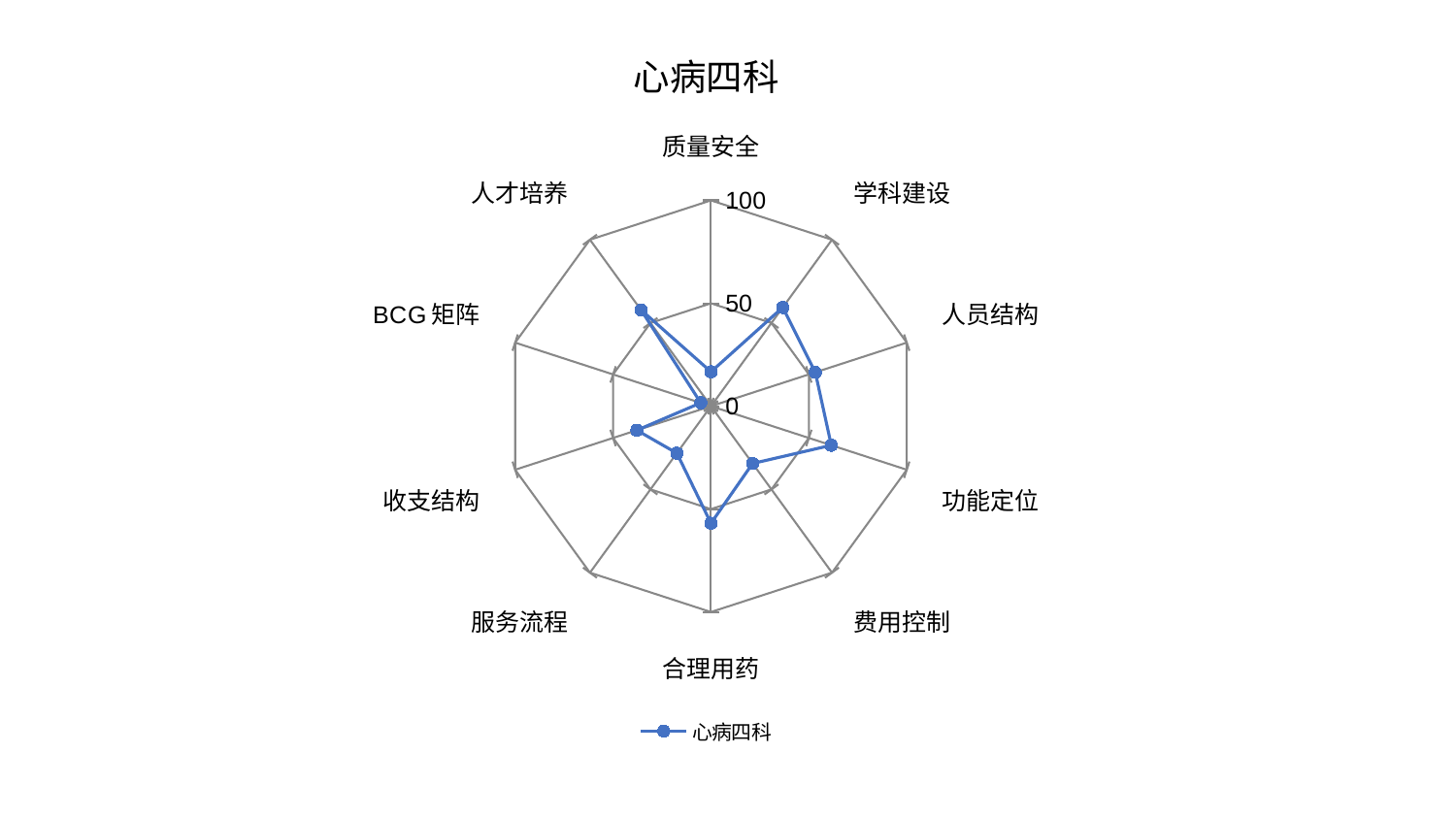

### Chart: 心病四科

| Category | 心病四科 |
|---|---|
| 质量安全 | 16.715623480000158 |
| 学科建设 | 59.33274397985492 |
| 人员结构 | 53.28147222666626 |
| 功能定位 | 61.4562444520834 |
| 费用控制 | 34.427144403428244 |
| 合理用药 | 56.885081697133444 |
| 服务流程 | 28.224537759347832 |
| 收支结构 | 37.89501837422338 |
| BCG矩阵 | 5.214240333219642 |
| 人才培养 | 57.81322564607893 |
143